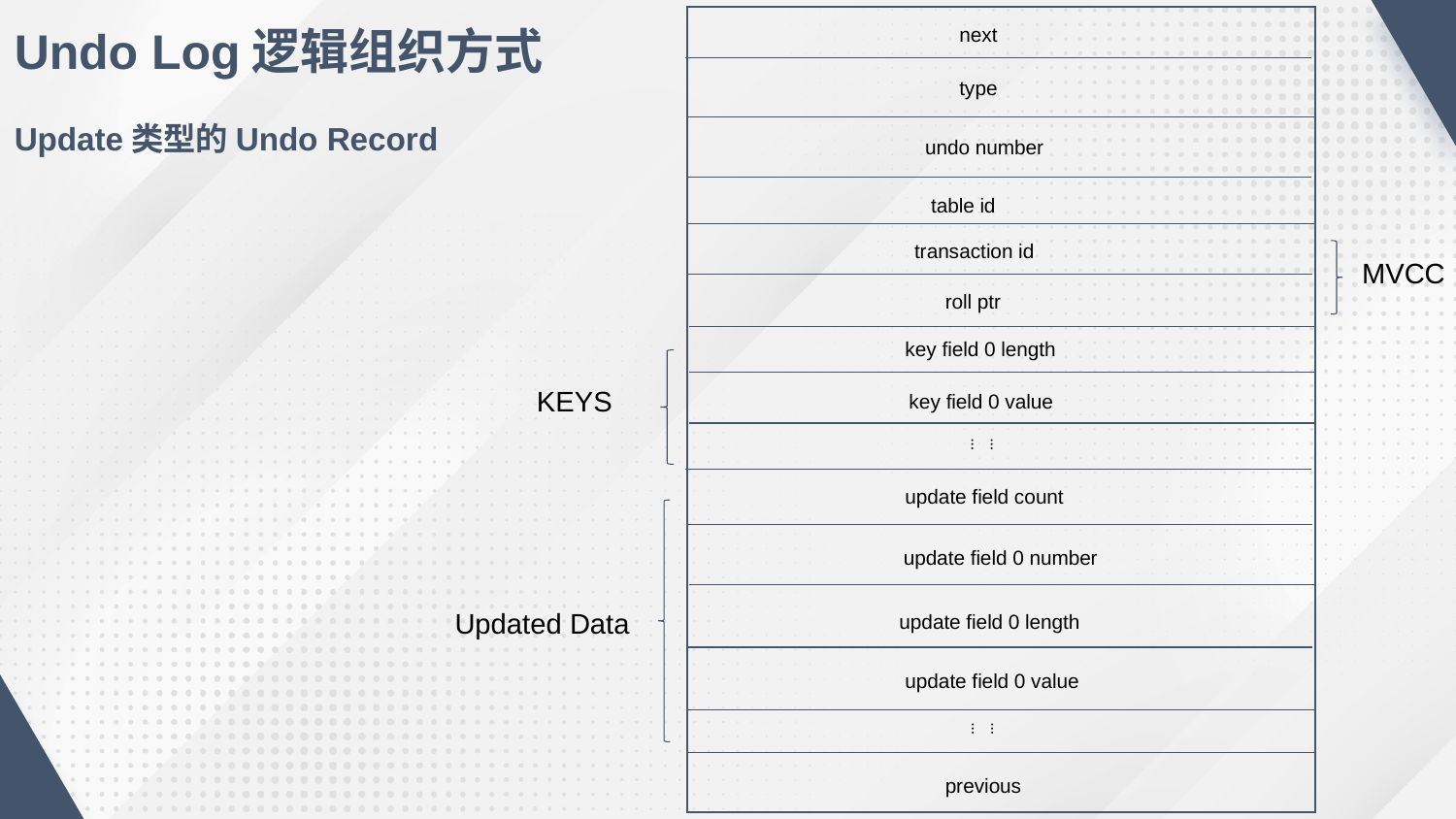

Undo Log逻辑组织方式

Update类型的Undo Record
next
type
undo number
table id
transaction id

MVCC
roll ptr
key field 0 length

KEYS
key field 0 value
……
update field count

update field 0 number
Updated Data
update field 0 length
update field 0 value
……
previous